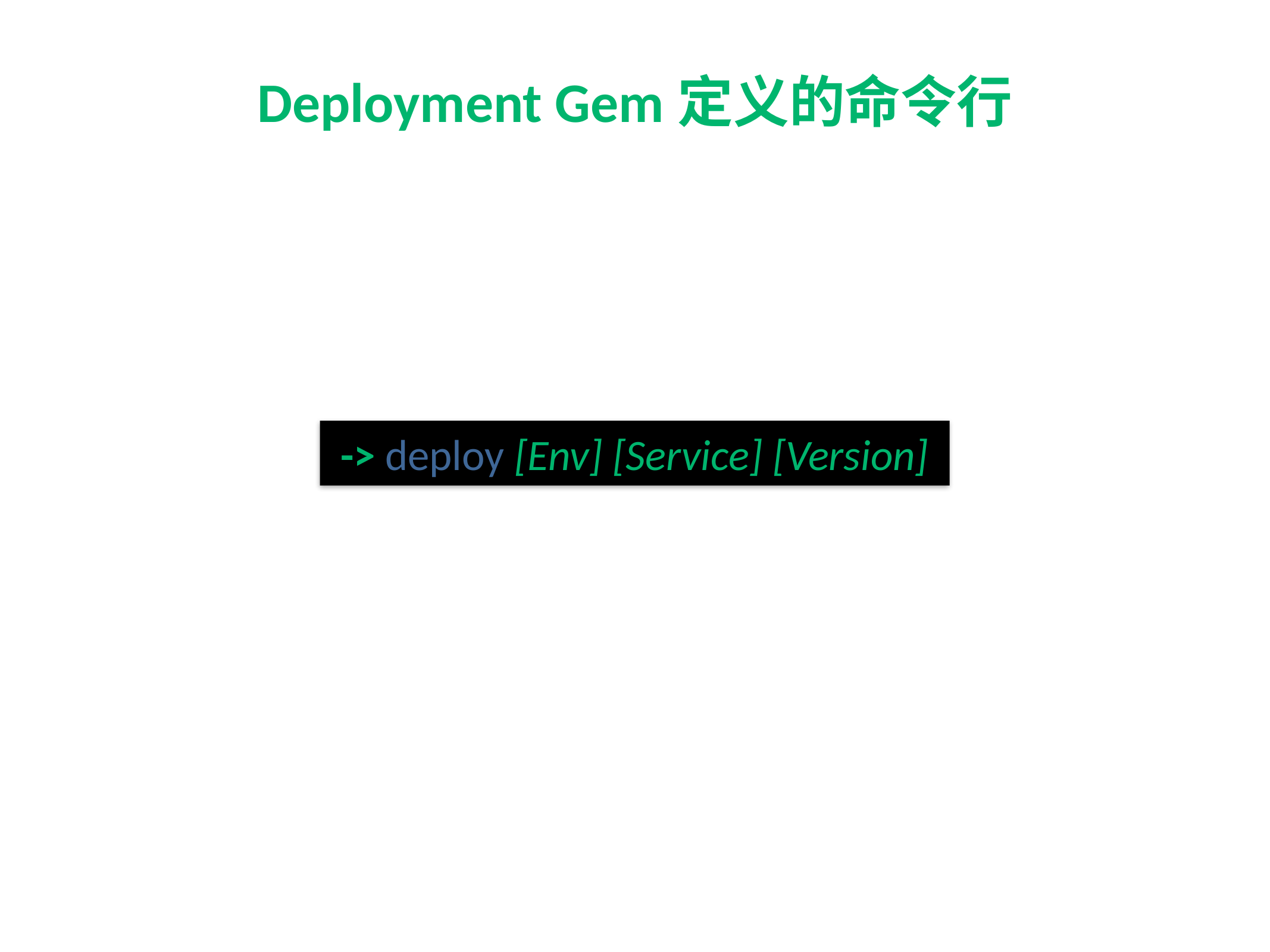

Deployment Gem定义的命令行
-> deploy [Env] [Service] [Version]
46